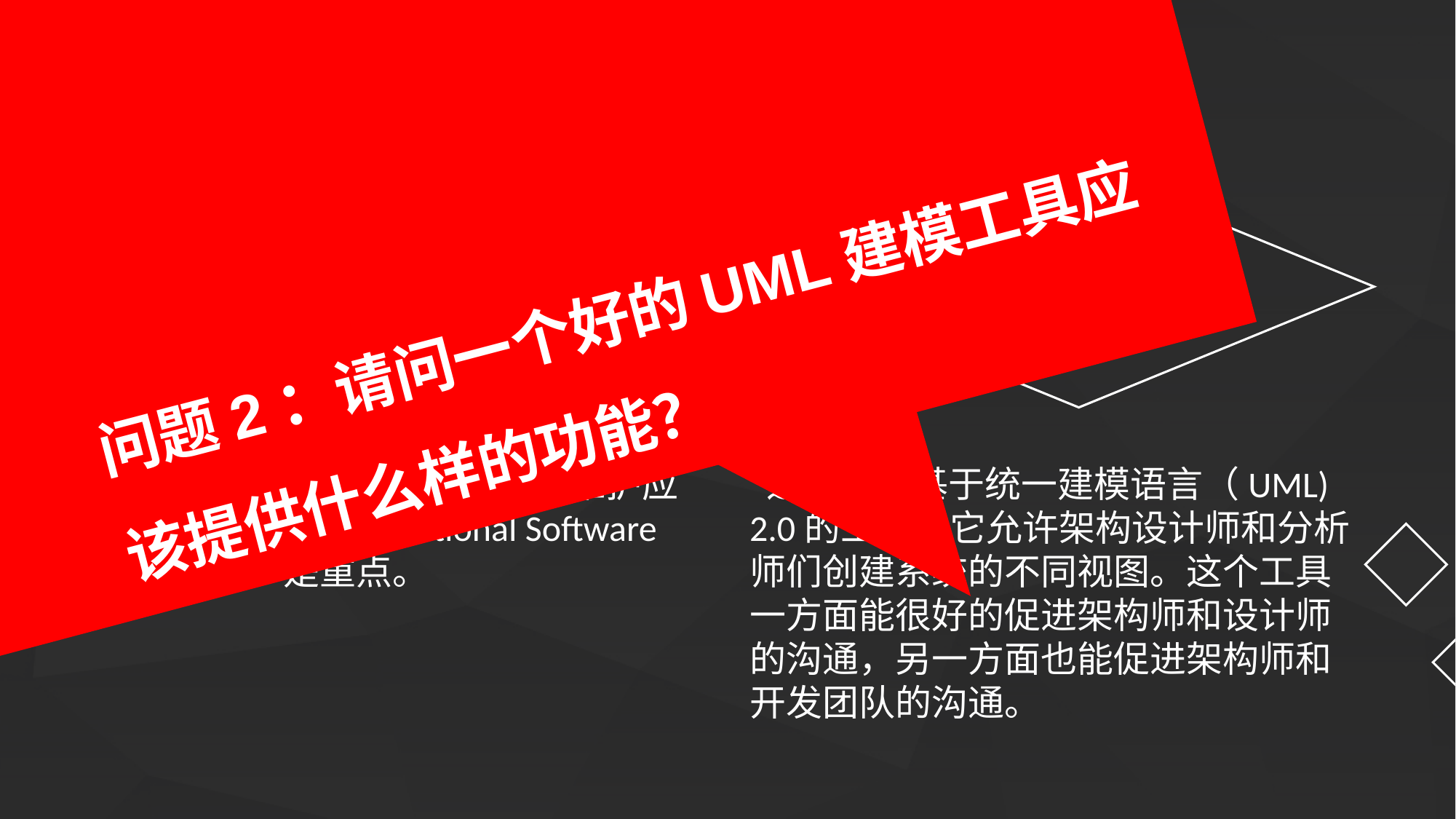

问题2：请问一个好的UML建模工具应该提供什么样的功能？

内置工具

IBM Rational Software Modeler
IBM Rational Software Architect
 这是一个基于统一建模语言（UML) 2.0的工具，它允许架构设计师和分析师们创建系统的不同视图。这个工具一方面能很好的促进架构师和设计师的沟通，另一方面也能促进架构师和开发团队的沟通。
这个工具允许架构师设计和维护应用程序的架构。Rational Software Architect 是重点。